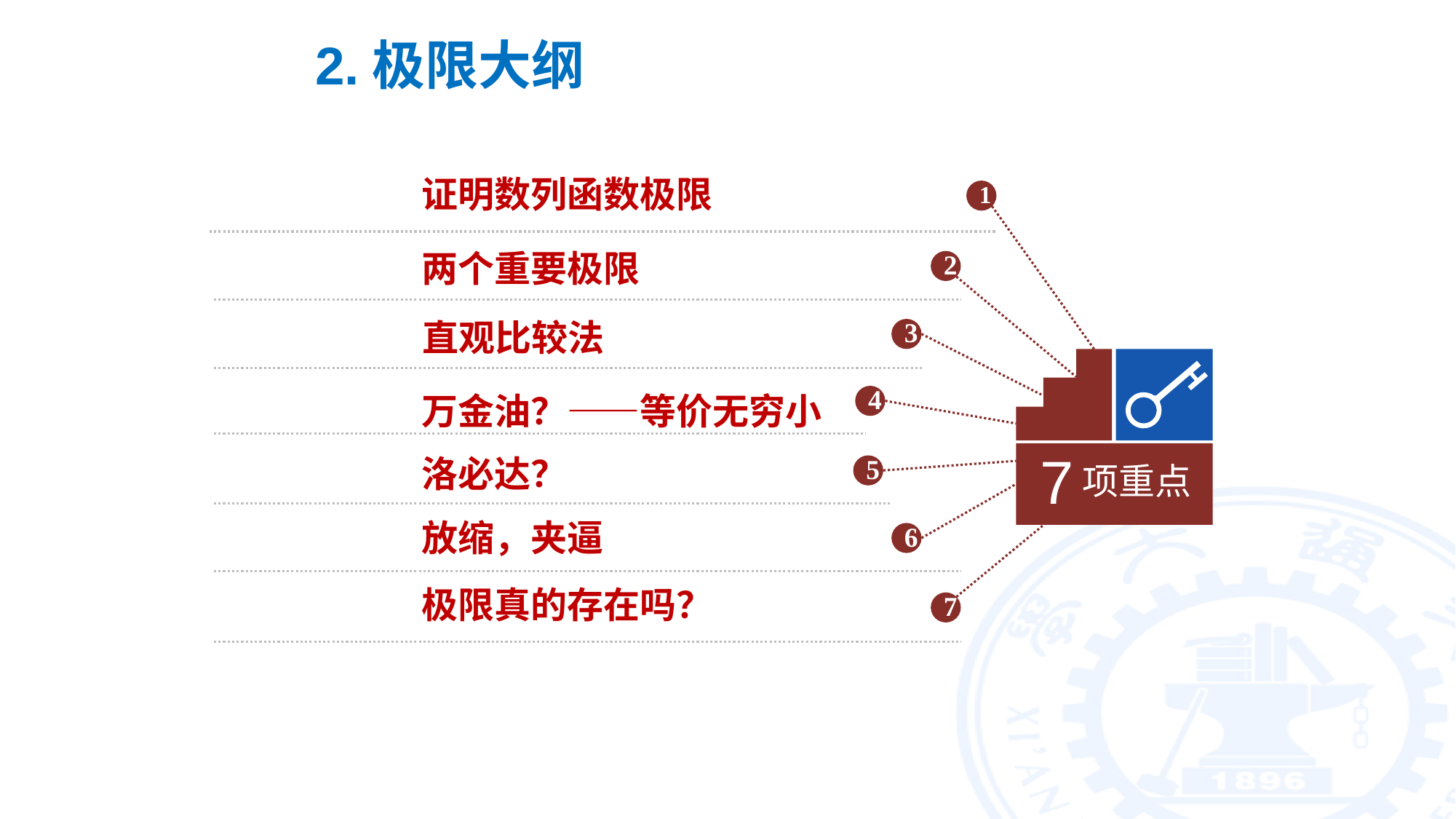

2.极限大纲
证明数列函数极限
1
两个重要极限
2
直观比较法
3

7

项重点
万金油？——等价无穷小
4
洛必达？
5
放缩，夹逼
6
极限真的存在吗？
7